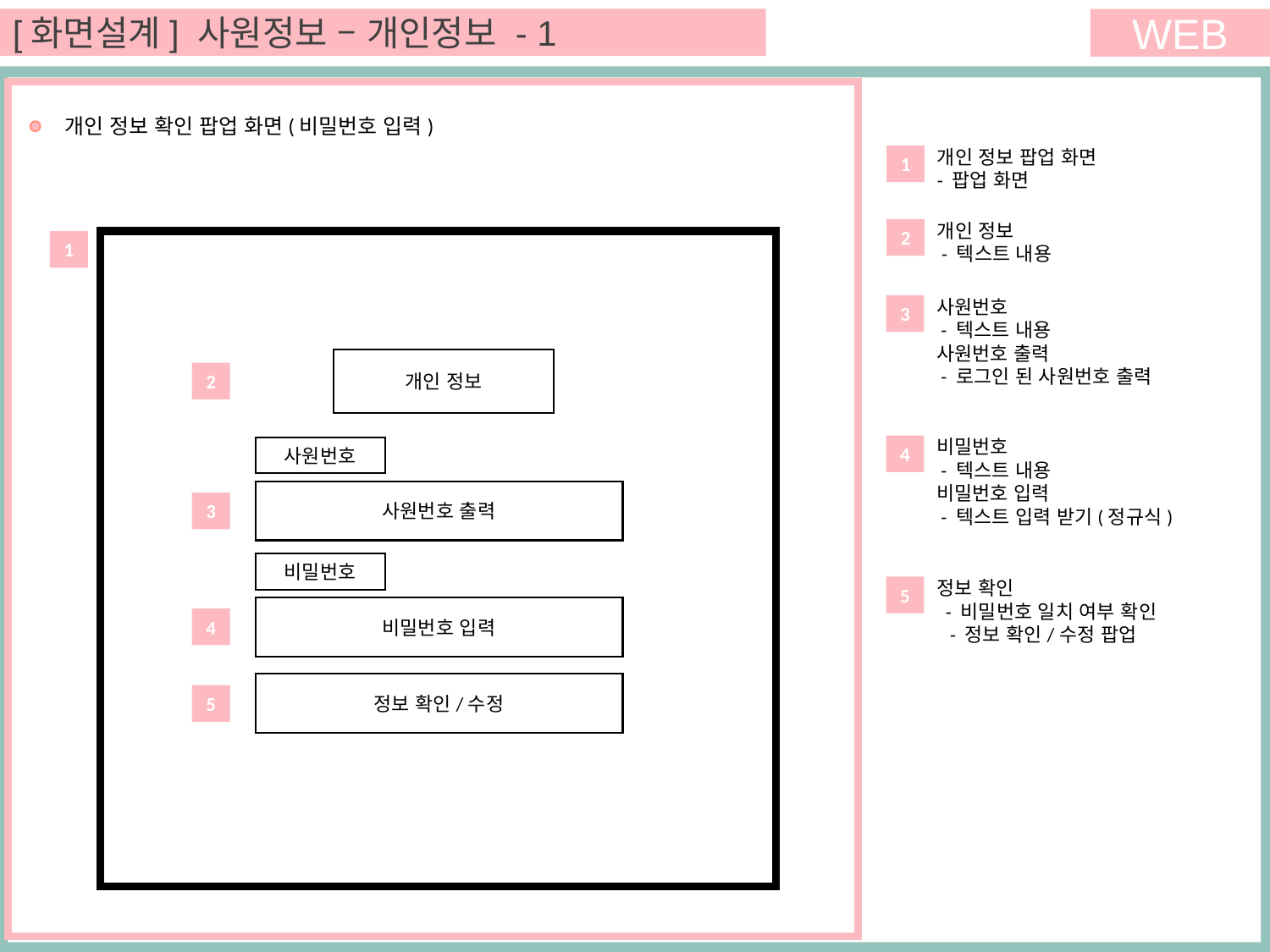

[화면설계] 사원정보 – 개인정보 - 1
WEB

 개인 정보 확인 팝업 화면(비밀번호 입력)

개인 정보 팝업 화면
- 팝업 화면
1
개인 정보
 - 텍스트 내용
2
1

사원번호
 - 텍스트 내용
사원번호 출력
 - 로그인 된 사원번호 출력
3
개인 정보
2
비밀번호
 - 텍스트 내용
비밀번호 입력
 - 텍스트 입력 받기(정규식)
4
사원번호
사원번호 출력
3
비밀번호
정보 확인
  - 비밀번호 일치 여부 확인
   - 정보 확인/수정 팝업
5
비밀번호 입력
4
정보 확인/수정
5